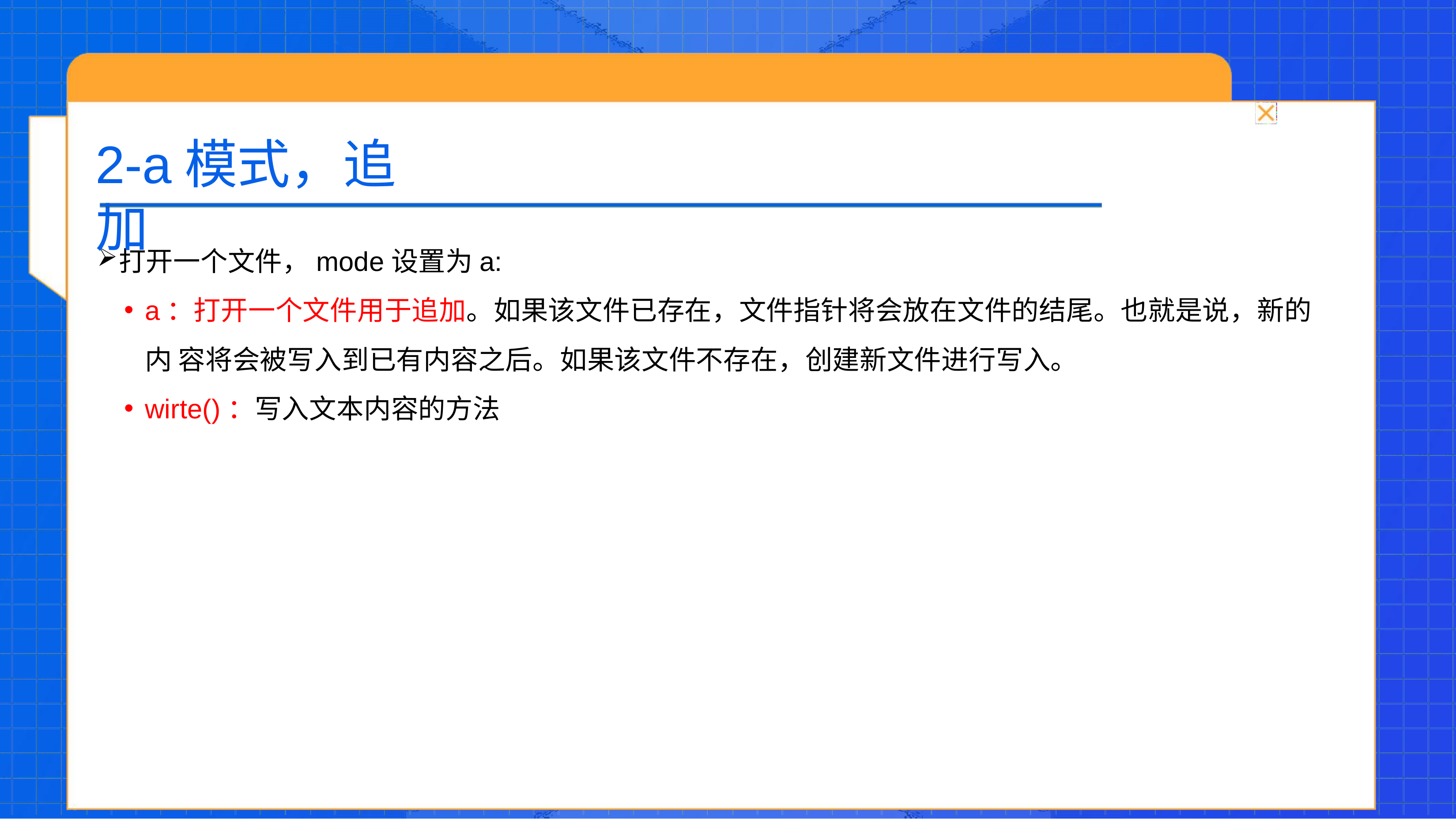

# 2-a模式，追加

打开一个文件，mode设置为a:
a：打开一个文件用于追加。如果该文件已存在，文件指针将会放在文件的结尾。也就是说，新的内 容将会被写入到已有内容之后。如果该文件不存在，创建新文件进行写入。
wirte()：写入文本内容的方法